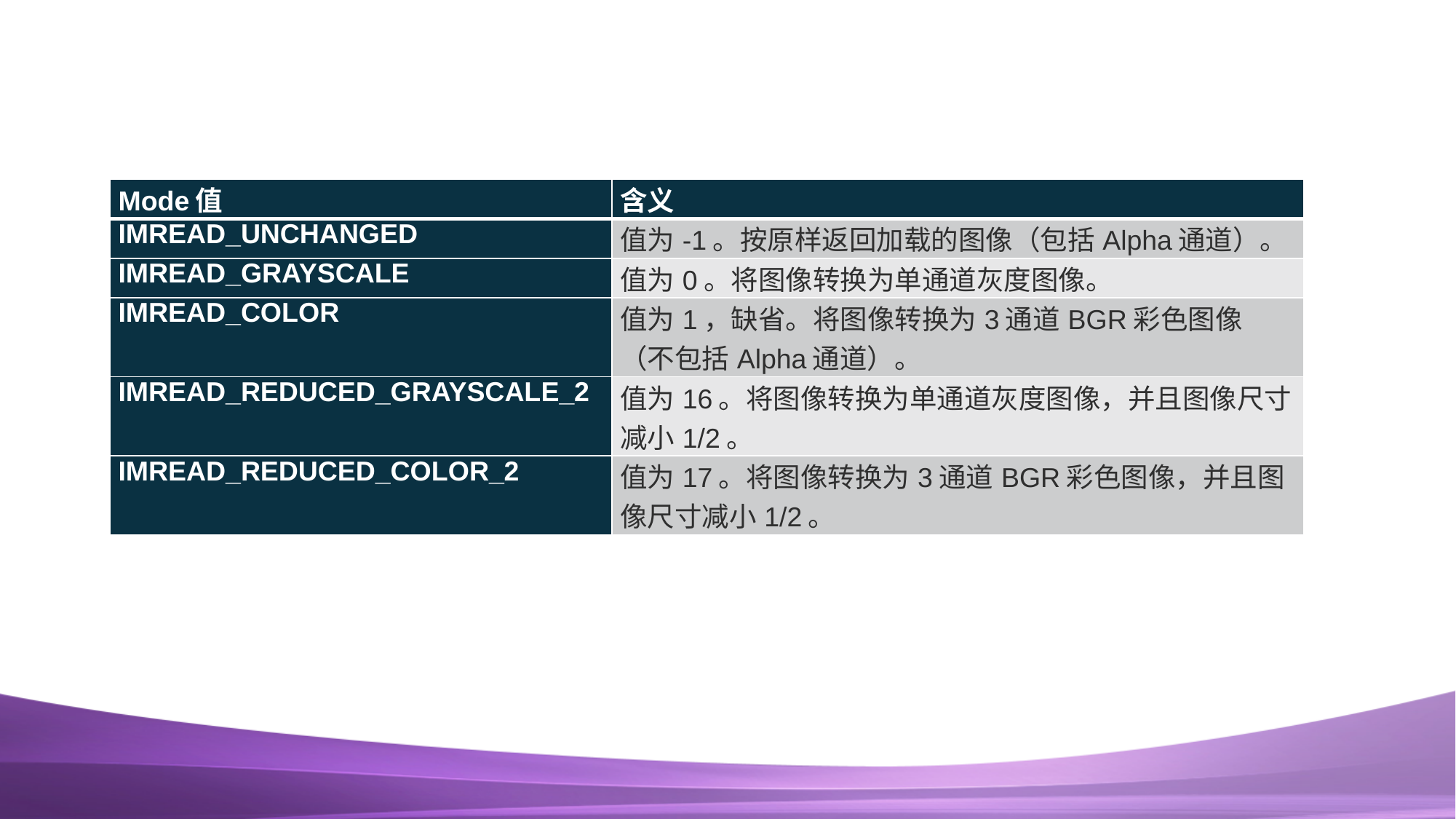

#

| Mode值 | 含义 |
| --- | --- |
| IMREAD\_UNCHANGED | 值为-1。按原样返回加载的图像（包括Alpha通道）。 |
| IMREAD\_GRAYSCALE | 值为0。将图像转换为单通道灰度图像。 |
| IMREAD\_COLOR | 值为1，缺省。将图像转换为3通道BGR彩色图像（不包括Alpha通道）。 |
| IMREAD\_REDUCED\_GRAYSCALE\_2 | 值为16。将图像转换为单通道灰度图像，并且图像尺寸减小1/2。 |
| IMREAD\_REDUCED\_COLOR\_2 | 值为17。将图像转换为3通道BGR彩色图像，并且图像尺寸减小1/2。 |